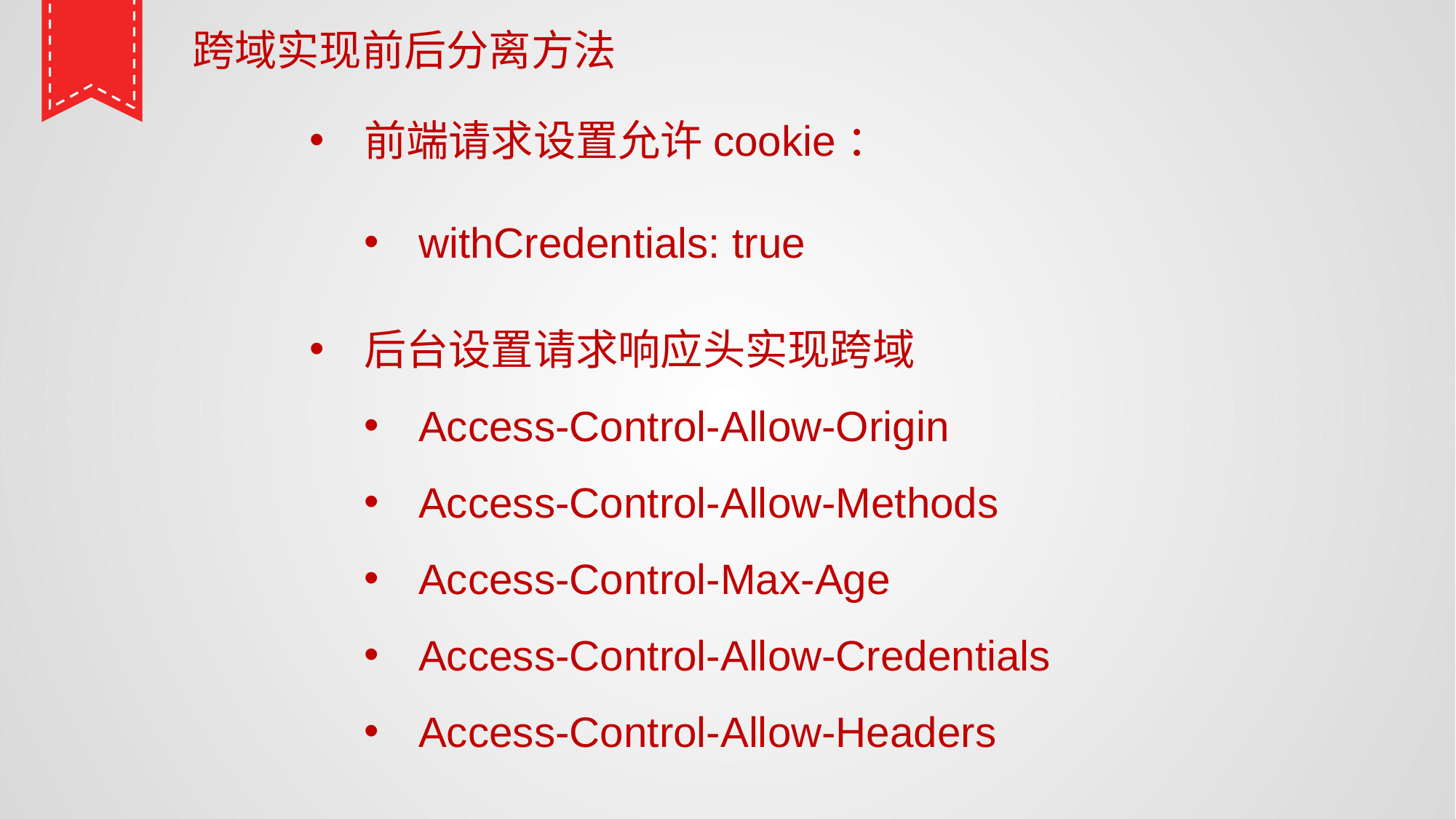

跨域实现前后分离方法
前端请求设置允许cookie：

withCredentials: true
后台设置请求响应头实现跨域
Access-Control-Allow-Origin
Access-Control-Allow-Methods
Access-Control-Max-Age
Access-Control-Allow-Credentials
Access-Control-Allow-Headers